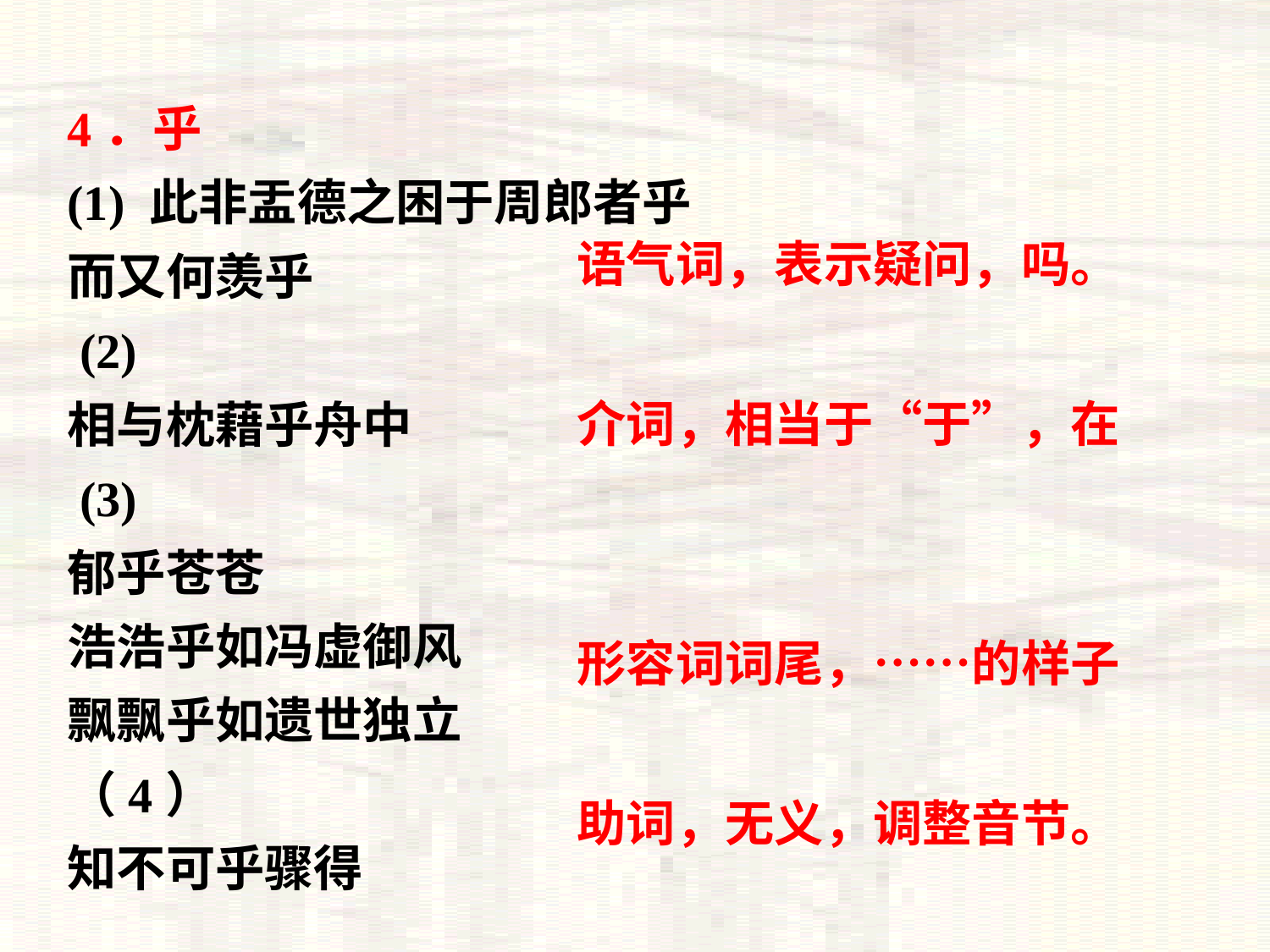

4．乎
(1) 此非盂德之困于周郎者乎
而又何羡乎
 (2)
相与枕藉乎舟中
 (3)
郁乎苍苍
浩浩乎如冯虚御风
飘飘乎如遗世独立
（4）
知不可乎骤得
语气词，表示疑问，吗。

介词，相当于“于”，在

形容词词尾，……的样子

助词，无义，调整音节。